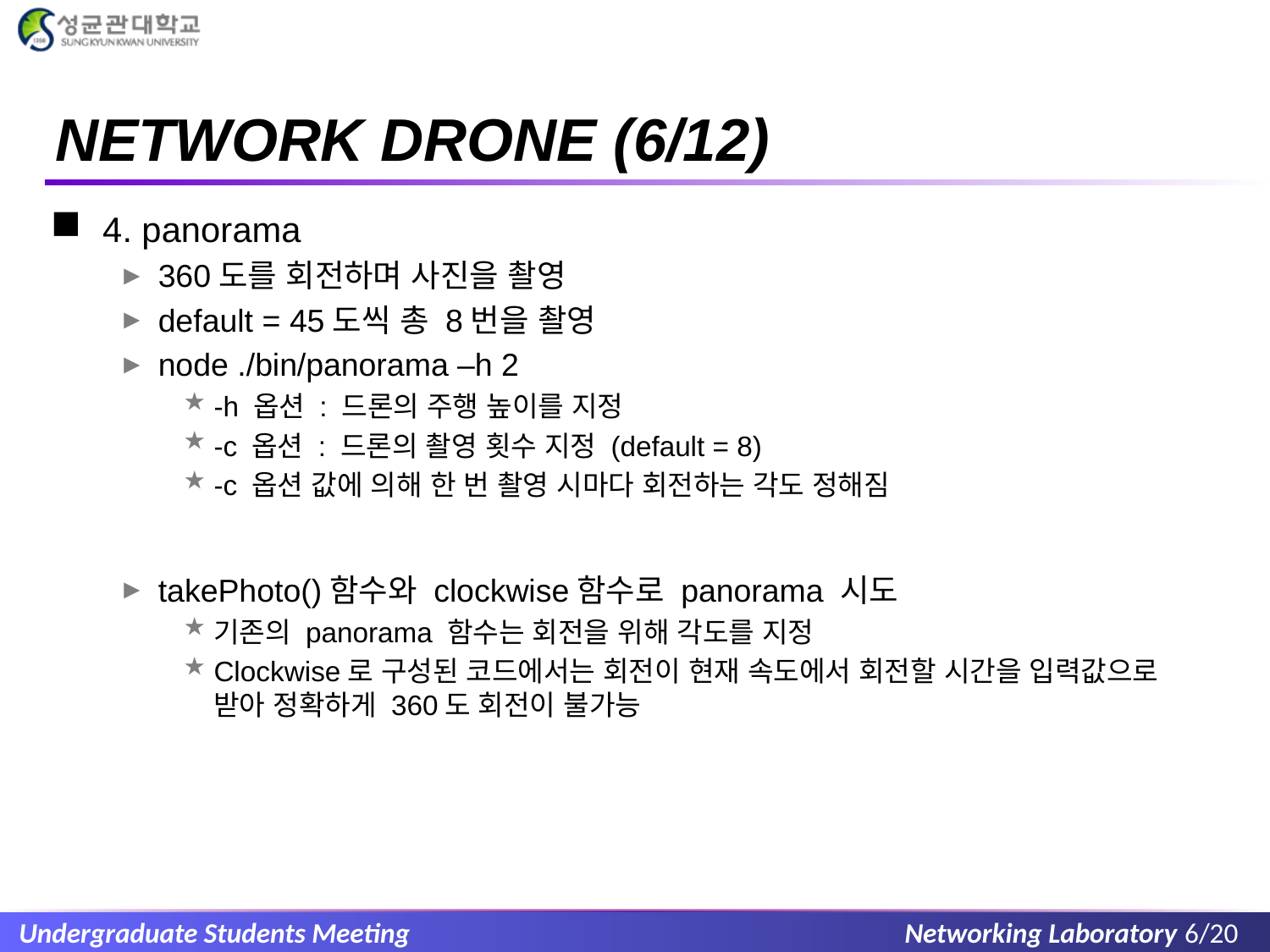

# NETWORK DRONE (6/12)
4. panorama
360도를 회전하며 사진을 촬영
default = 45도씩 총 8번을 촬영
node ./bin/panorama –h 2
-h 옵션 : 드론의 주행 높이를 지정
-c 옵션 : 드론의 촬영 횟수 지정 (default = 8)
-c 옵션 값에 의해 한 번 촬영 시마다 회전하는 각도 정해짐

takePhoto()함수와 clockwise함수로 panorama 시도
기존의 panorama 함수는 회전을 위해 각도를 지정
Clockwise로 구성된 코드에서는 회전이 현재 속도에서 회전할 시간을 입력값으로 받아 정확하게 360도 회전이 불가능